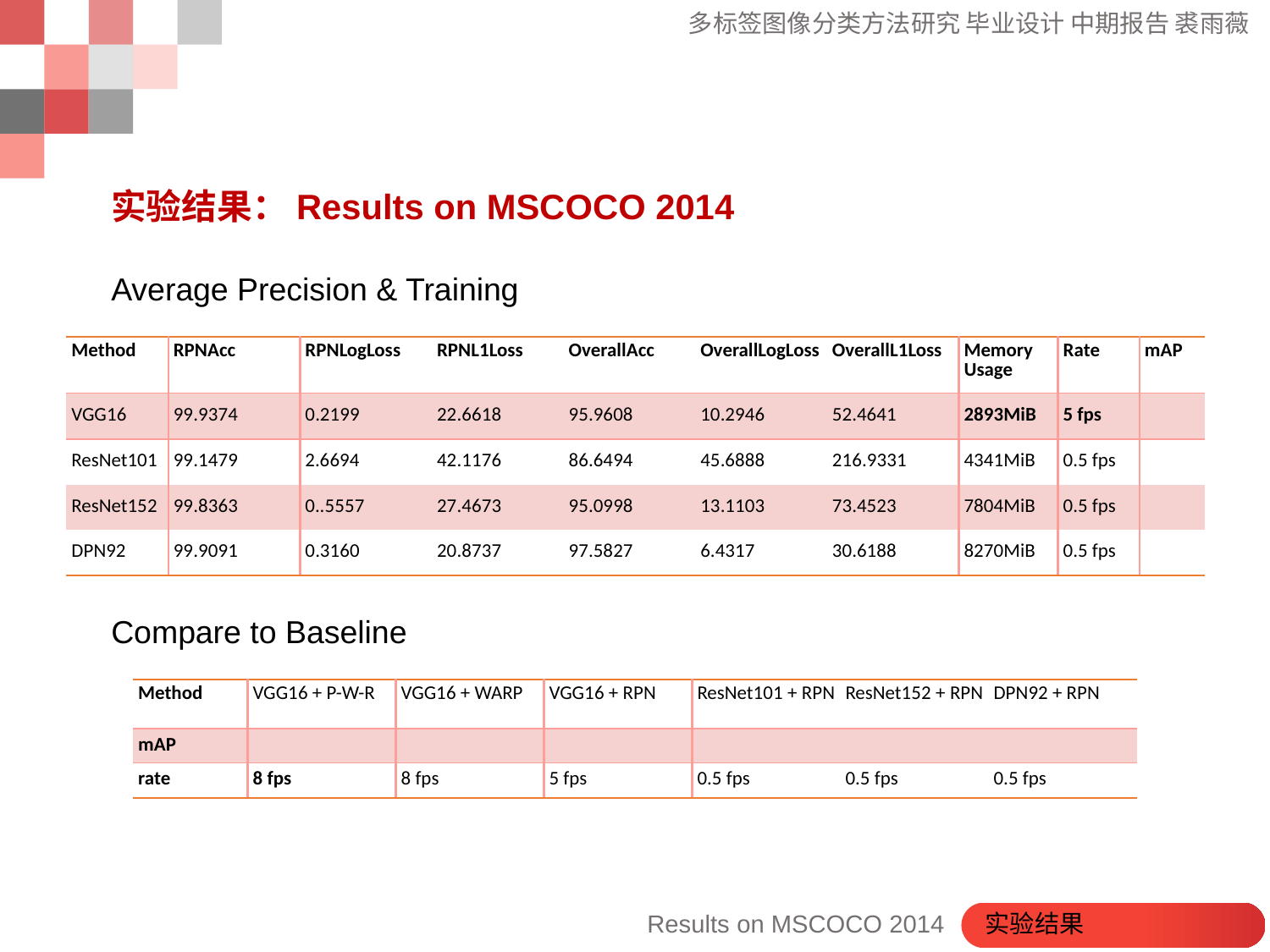

实验结果：Results on MSCOCO 2014

Average Precision & Training

Compare to Baseline
| Method | RPNAcc | RPNLogLoss | RPNL1Loss | OverallAcc | OverallLogLoss | OverallL1Loss | Memory Usage | Rate | mAP |
| --- | --- | --- | --- | --- | --- | --- | --- | --- | --- |
| VGG16 | 99.9374 | 0.2199 | 22.6618 | 95.9608 | 10.2946 | 52.4641 | 2893MiB | 5 fps |  |
| ResNet101 | 99.1479 | 2.6694 | 42.1176 | 86.6494 | 45.6888 | 216.9331 | 4341MiB | 0.5 fps |  |
| ResNet152 | 99.8363 | 0..5557 | 27.4673 | 95.0998 | 13.1103 | 73.4523 | 7804MiB | 0.5 fps |  |
| DPN92 | 99.9091 | 0.3160 | 20.8737 | 97.5827 | 6.4317 | 30.6188 | 8270MiB | 0.5 fps |  |
| Method | VGG16 + P-W-R | VGG16 + WARP | VGG16 + RPN | ResNet101 + RPN | ResNet152 + RPN | DPN92 + RPN |
| --- | --- | --- | --- | --- | --- | --- |
| mAP |  |  |  |  |  |  |
| rate | 8 fps | 8 fps | 5 fps | 0.5 fps | 0.5 fps | 0.5 fps |
Results on MSCOCO 2014     实验结果